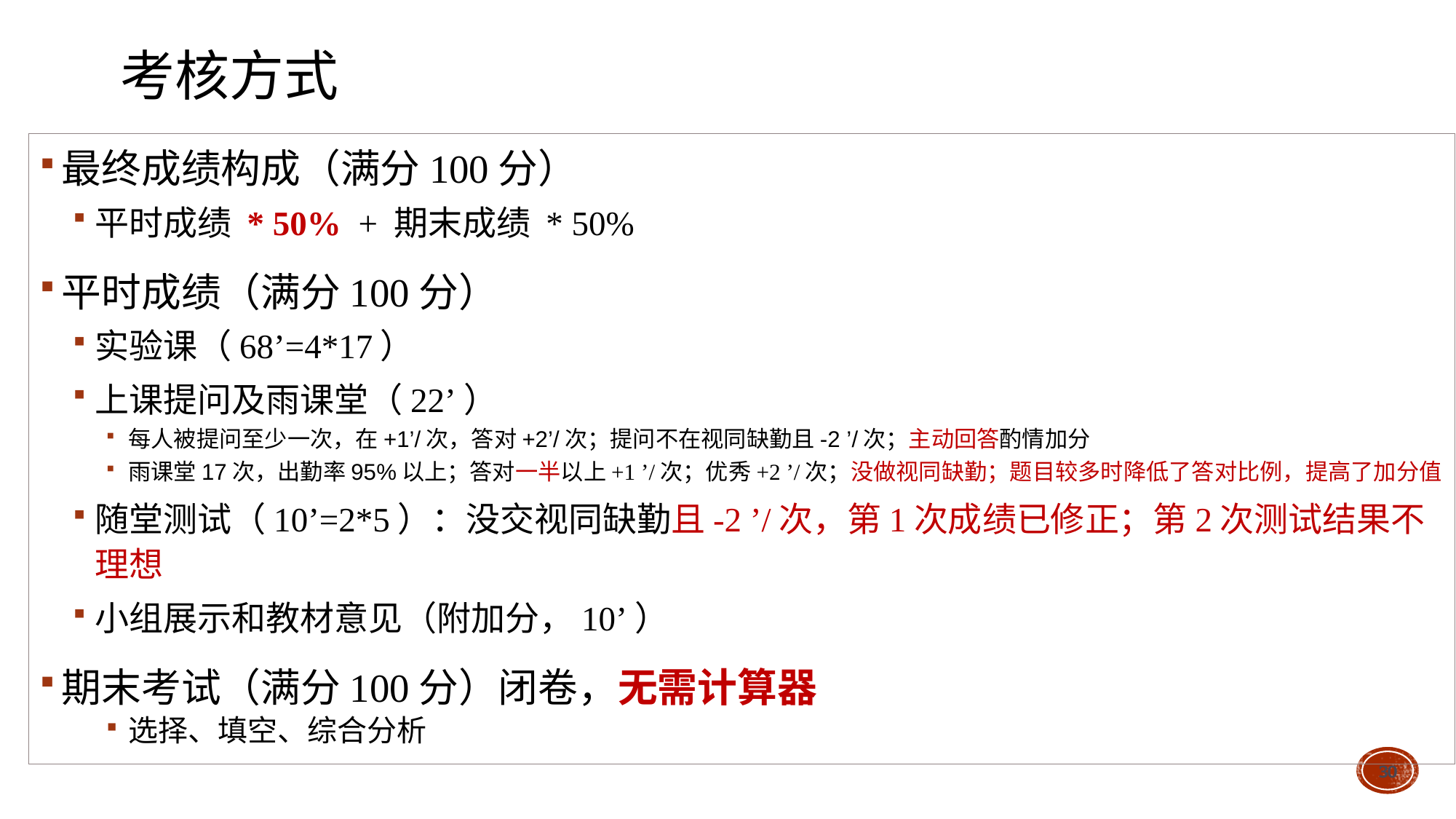

# 考核方式
最终成绩构成（满分100分）
平时成绩 * 50%  + 期末成绩 * 50%
平时成绩（满分100分）
实验课（68’=4*17）
上课提问及雨课堂（22’）
每人被提问至少一次，在+1’/次，答对+2’/次；提问不在视同缺勤且-2 ’/次；主动回答酌情加分
雨课堂17次，出勤率95%以上；答对一半以上+1 ’/次；优秀+2 ’/次；没做视同缺勤；题目较多时降低了答对比例，提高了加分值
随堂测试（10’=2*5）：没交视同缺勤且-2 ’/次，第1次成绩已修正；第2次测试结果不理想
小组展示和教材意见（附加分，10’）
期末考试（满分100分）闭卷，无需计算器
选择、填空、综合分析

30